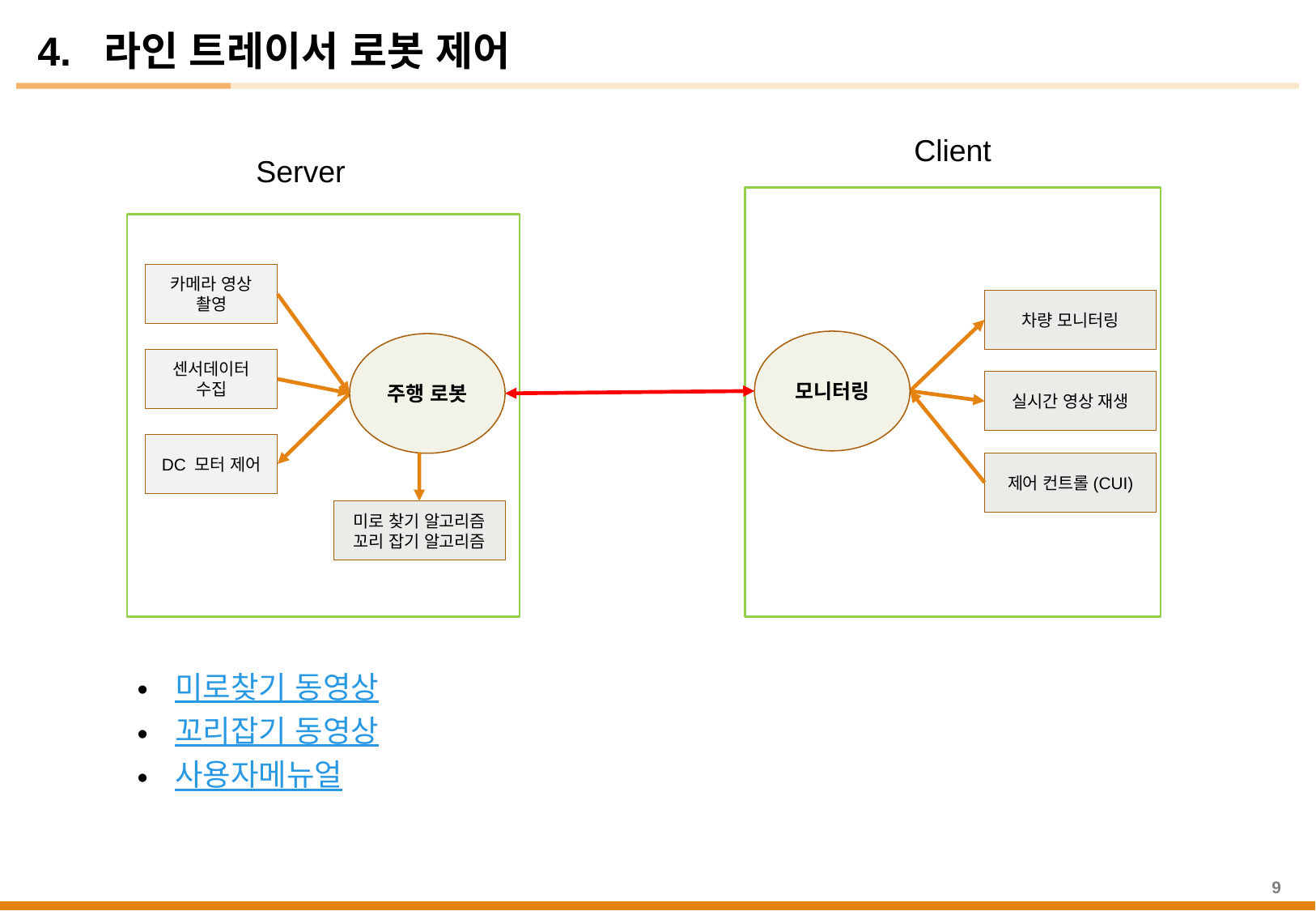

4.  라인 트레이서 로봇 제어
Client
Server

카메라 영상
촬영
차량 모니터링
모니터링
주행 로봇
센서데이터
수집
실시간 영상 재생
DC 모터 제어
제어 컨트롤(CUI)
미로 찾기 알고리즘
꼬리 잡기 알고리즘
미로찾기 동영상
꼬리잡기 동영상
사용자메뉴얼
9